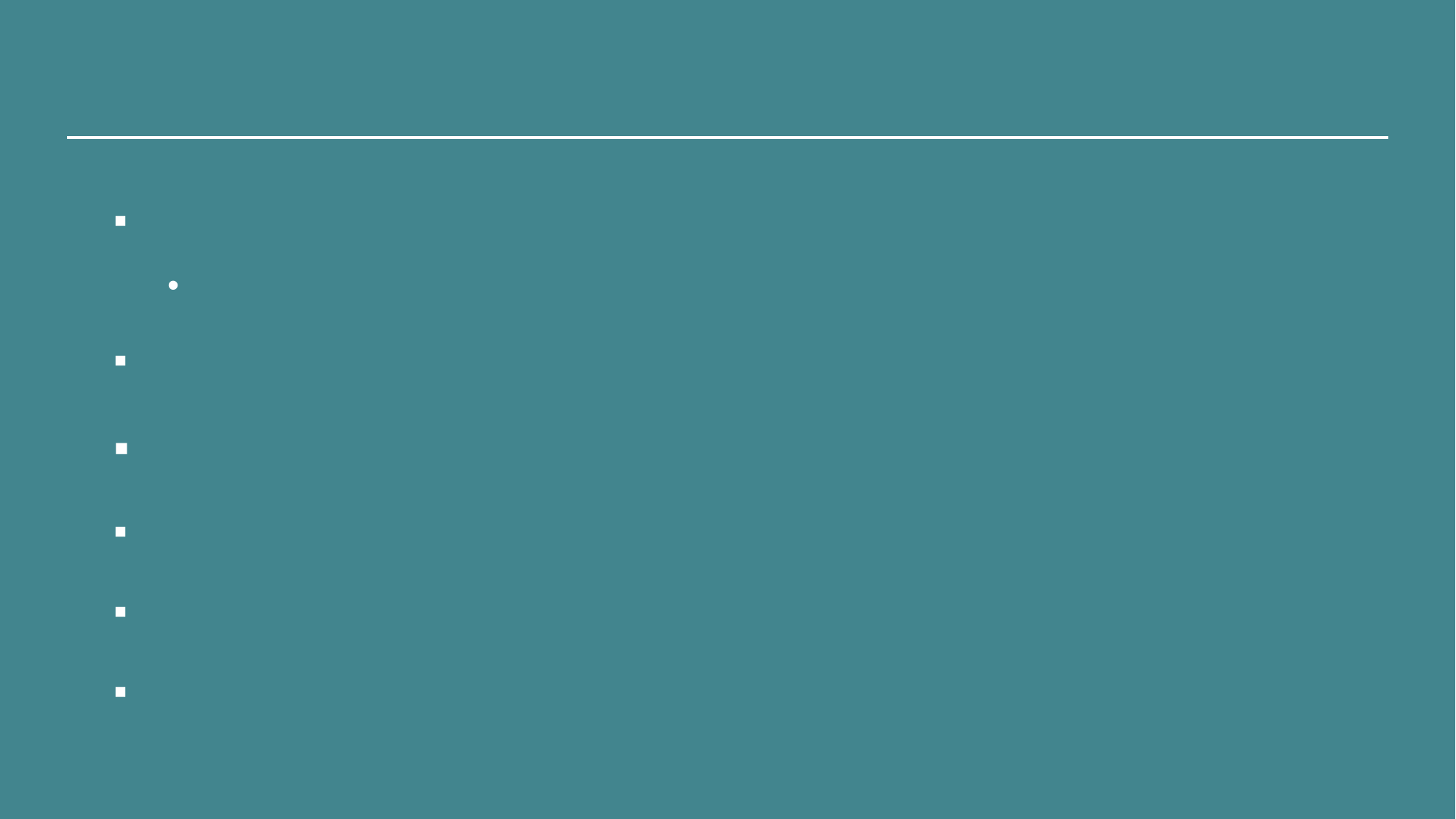

To Improve…
스레드 간의 정보 주고받기
Java -> Runnable
판정의 정확도 높이기
GUI(activity_main.xml)에서 노트 시각화
다양한 음역대
게임의 난이도 조절 (판정 좁히기)
노트의 속도 조절